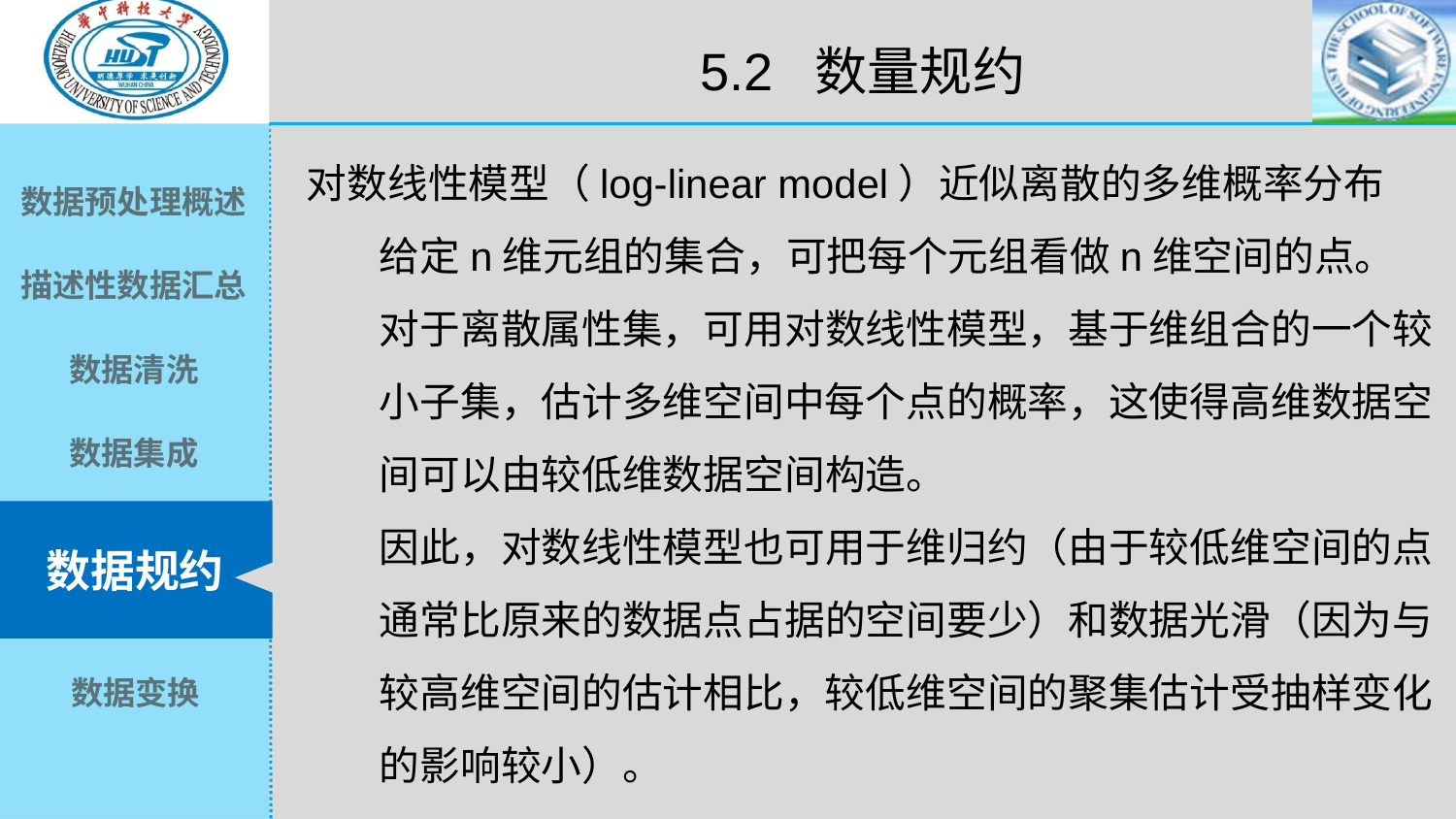

5.2  数量规约
对数线性模型（log-linear model）近似离散的多维概率分布
给定n维元组的集合，可把每个元组看做n维空间的点。
对于离散属性集，可用对数线性模型，基于维组合的一个较小子集，估计多维空间中每个点的概率，这使得高维数据空间可以由较低维数据空间构造。
因此，对数线性模型也可用于维归约（由于较低维空间的点通常比原来的数据点占据的空间要少）和数据光滑（因为与较高维空间的估计相比，较低维空间的聚集估计受抽样变化的影响较小）。